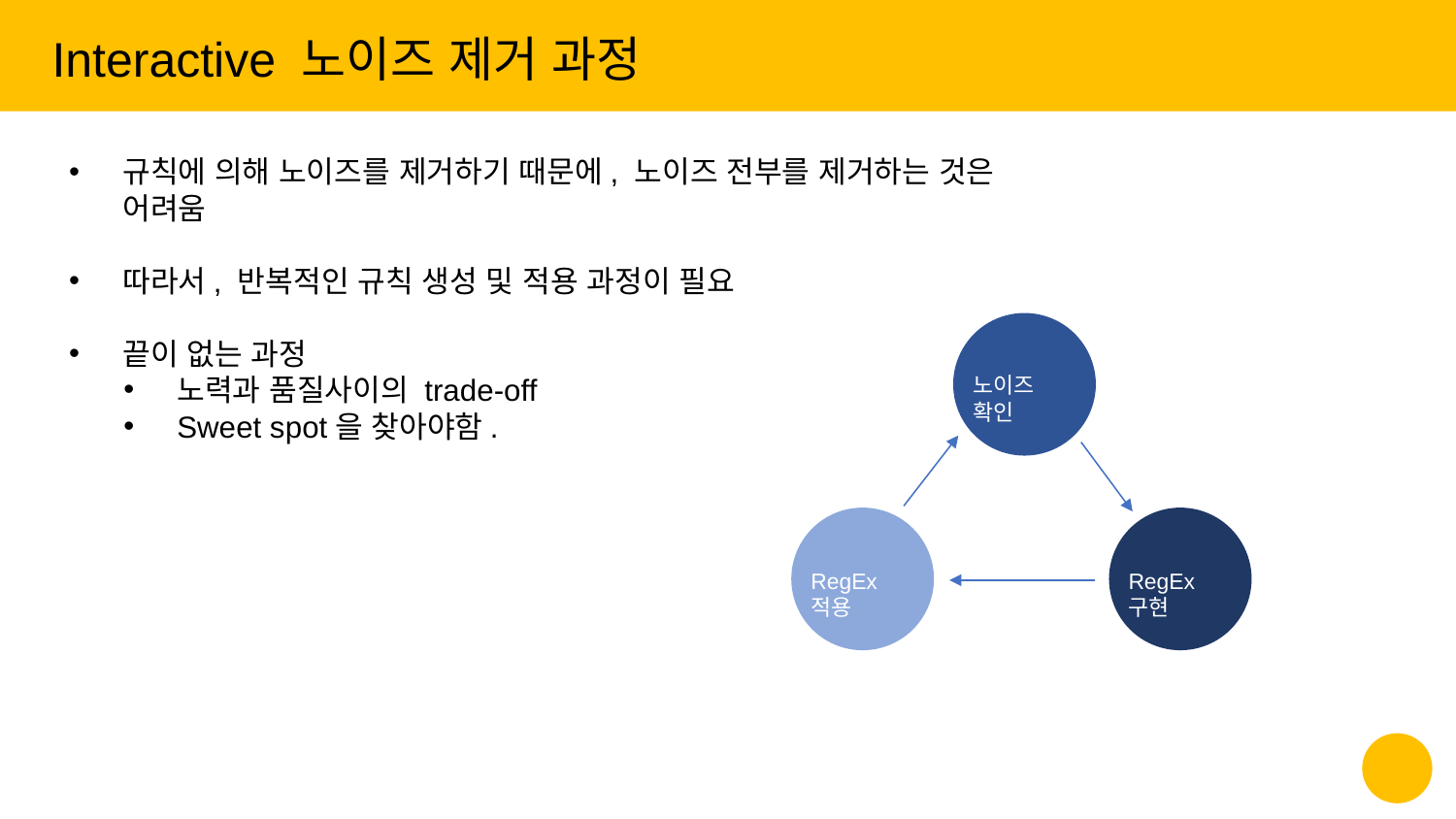

Interactive 노이즈 제거 과정
규칙에 의해 노이즈를 제거하기 때문에, 노이즈 전부를 제거하는 것은 어려움

따라서, 반복적인 규칙 생성 및 적용 과정이 필요

끝이 없는 과정
노력과 품질사이의 trade-off
Sweet spot을 찾아야함.

노이즈 확인

RegEx 적용
RegEx 구현
23